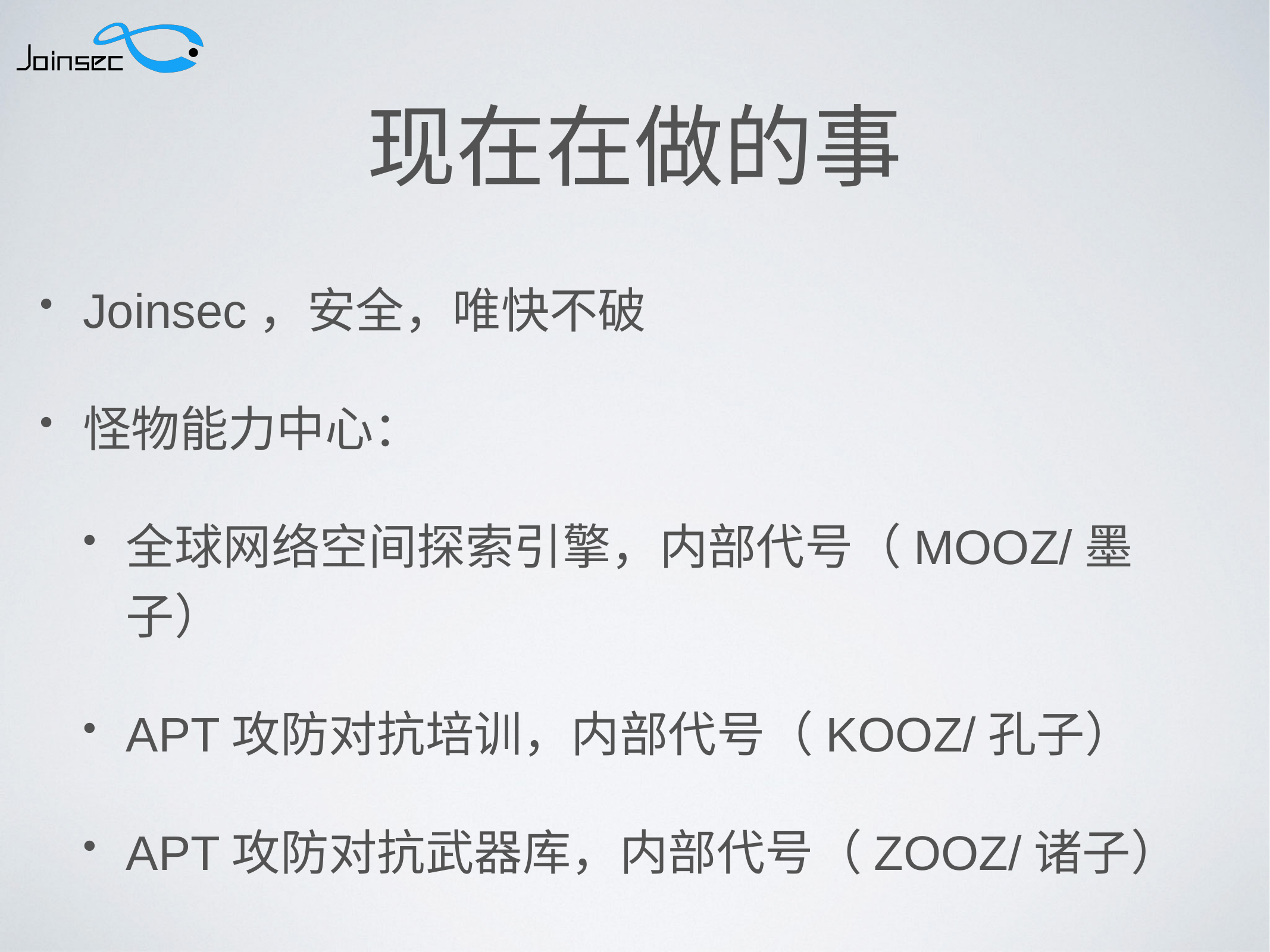

# 现在在做的事
Joinsec，安全，唯快不破
怪物能力中心：
全球网络空间探索引擎，内部代号（MOOZ/墨子）
APT攻防对抗培训，内部代号（KOOZ/孔子）
APT攻防对抗武器库，内部代号（ZOOZ/诸子）